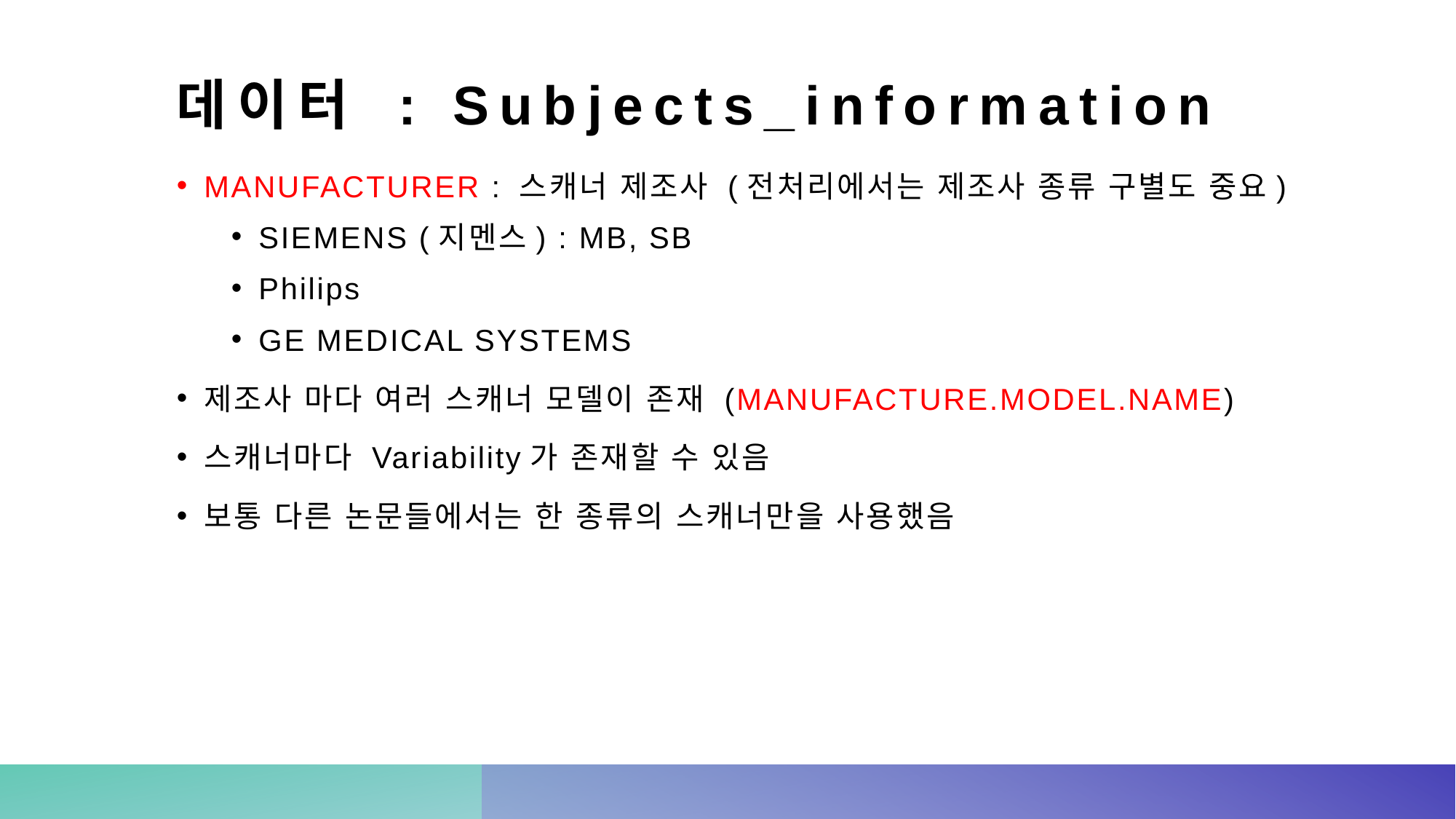

# 데이터 : Subjects_information
MANUFACTURER : 스캐너 제조사 (전처리에서는 제조사 종류 구별도 중요)
SIEMENS (지멘스) : MB, SB
Philips
GE MEDICAL SYSTEMS
제조사 마다 여러 스캐너 모델이 존재 (MANUFACTURE.MODEL.NAME)
스캐너마다 Variability가 존재할 수 있음
보통 다른 논문들에서는 한 종류의 스캐너만을 사용했음